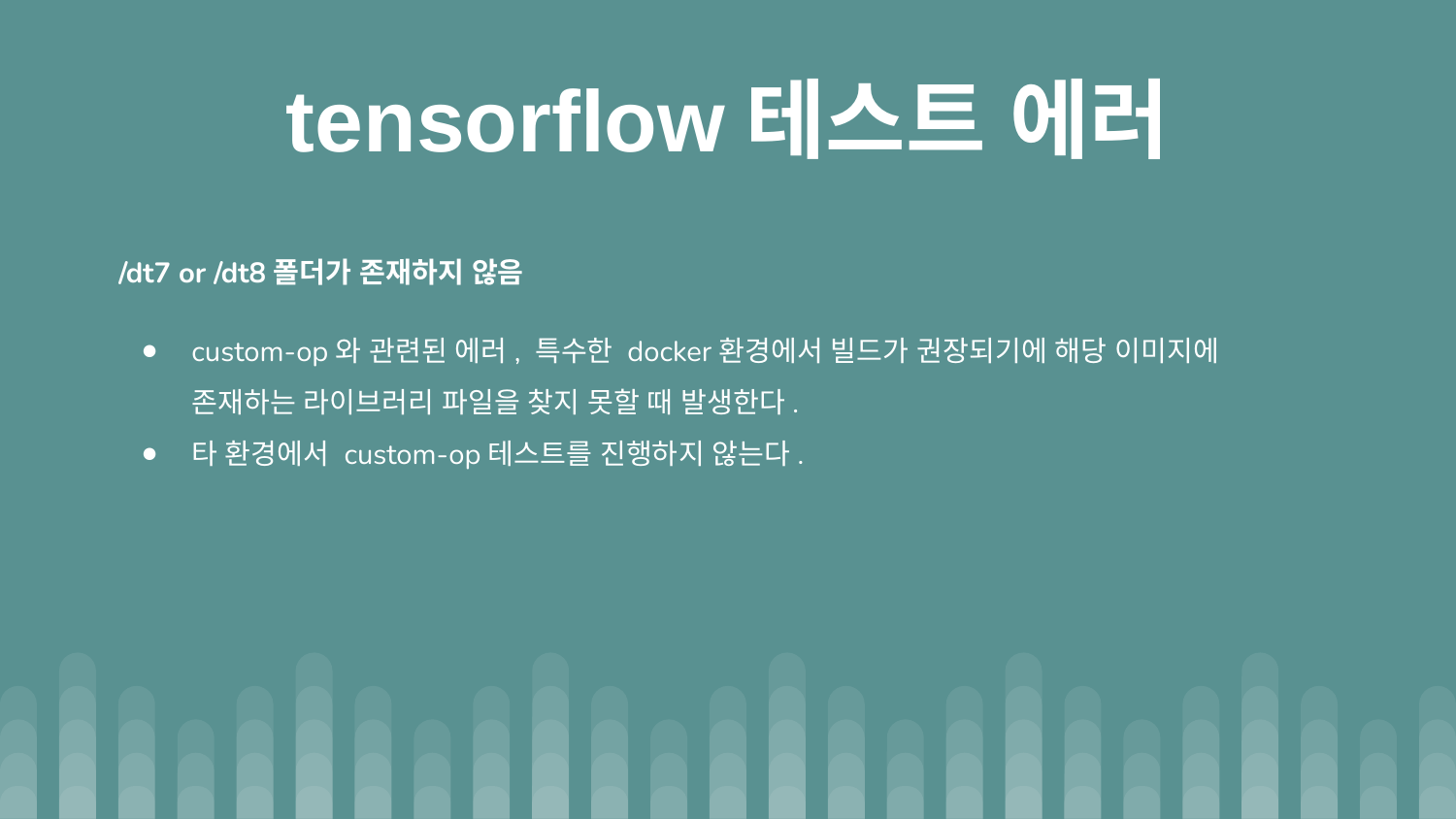

# tensorflow테스트 에러
/dt7 or /dt8폴더가 존재하지 않음
custom-op와 관련된 에러, 특수한 docker환경에서 빌드가 권장되기에 해당 이미지에  존재하는 라이브러리 파일을 찾지 못할 때 발생한다.
타 환경에서 custom-op테스트를 진행하지 않는다.